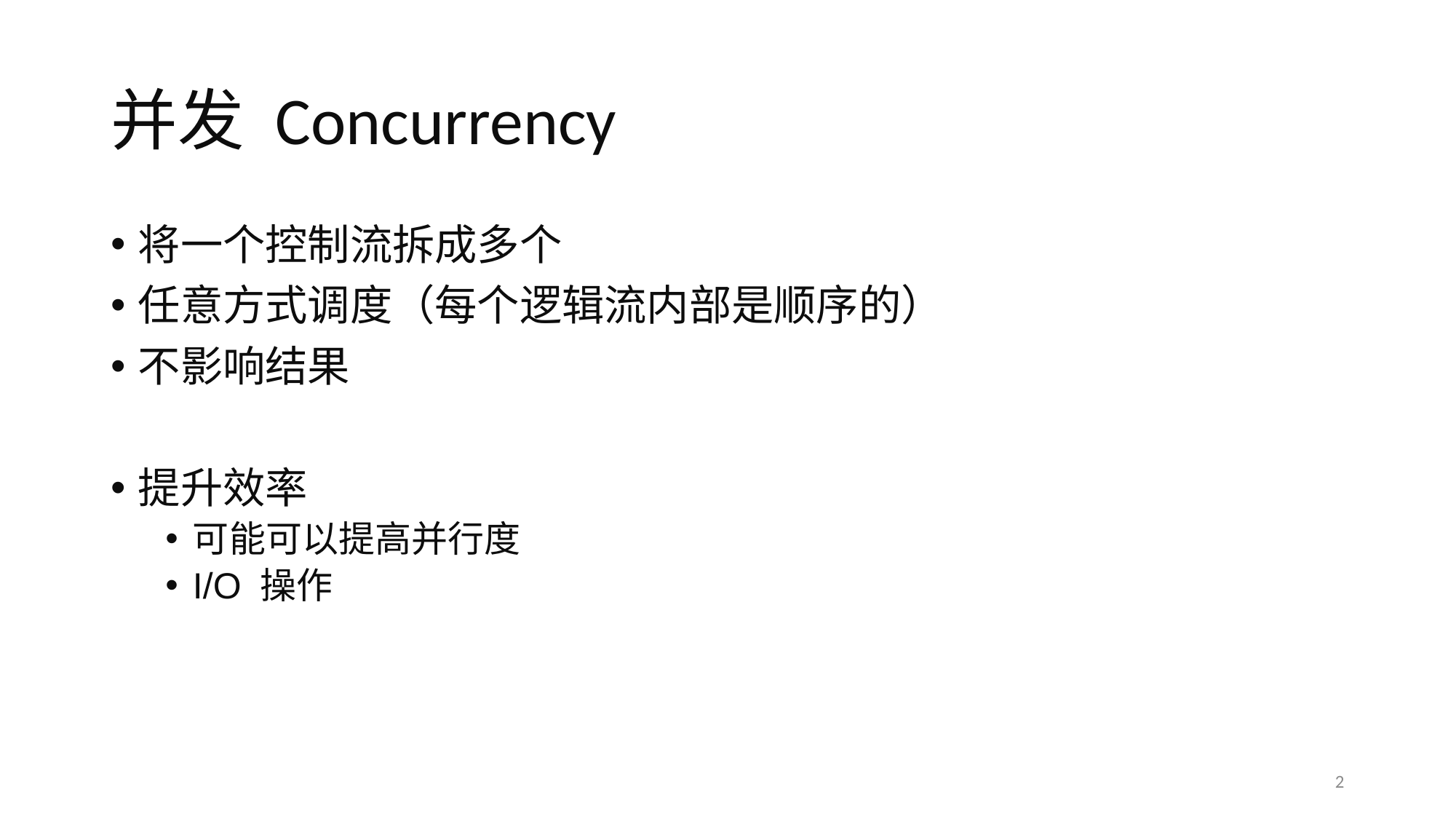

# 并发 Concurrency
将一个控制流拆成多个
任意方式调度（每个逻辑流内部是顺序的）
不影响结果

提升效率
可能可以提高并行度
I/O 操作
2